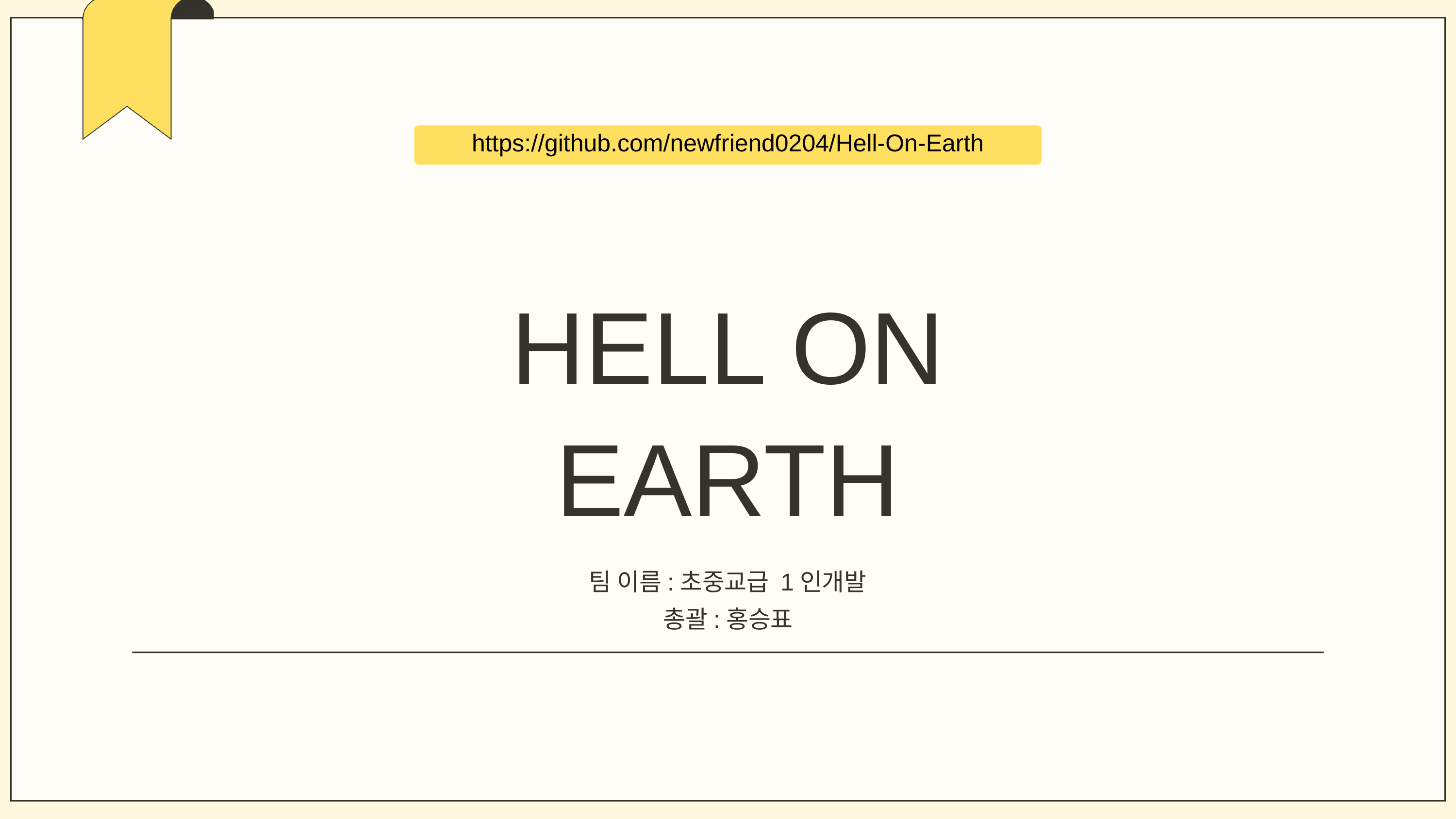

https://github.com/newfriend0204/Hell-On-Earth
HELL ON EARTH
팀 이름:초중교급 1인개발
총괄:홍승표